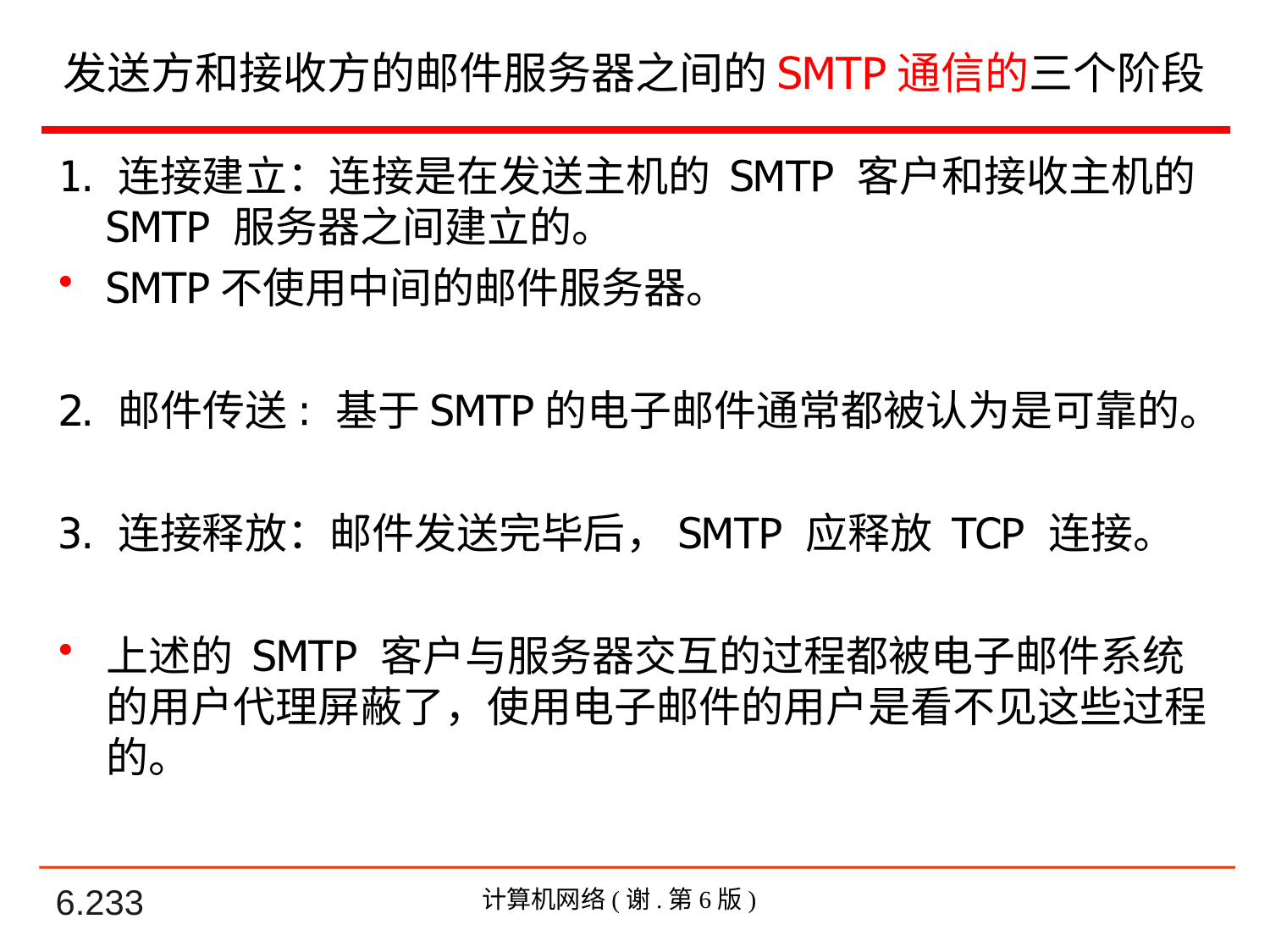

# 发送方和接收方的邮件服务器之间的SMTP通信的三个阶段
1. 连接建立：连接是在发送主机的 SMTP 客户和接收主机的SMTP 服务器之间建立的。
SMTP不使用中间的邮件服务器。

2. 邮件传送: 基于SMTP的电子邮件通常都被认为是可靠的。

3. 连接释放：邮件发送完毕后，SMTP 应释放 TCP 连接。

上述的 SMTP 客户与服务器交互的过程都被电子邮件系统的用户代理屏蔽了，使用电子邮件的用户是看不见这些过程的。